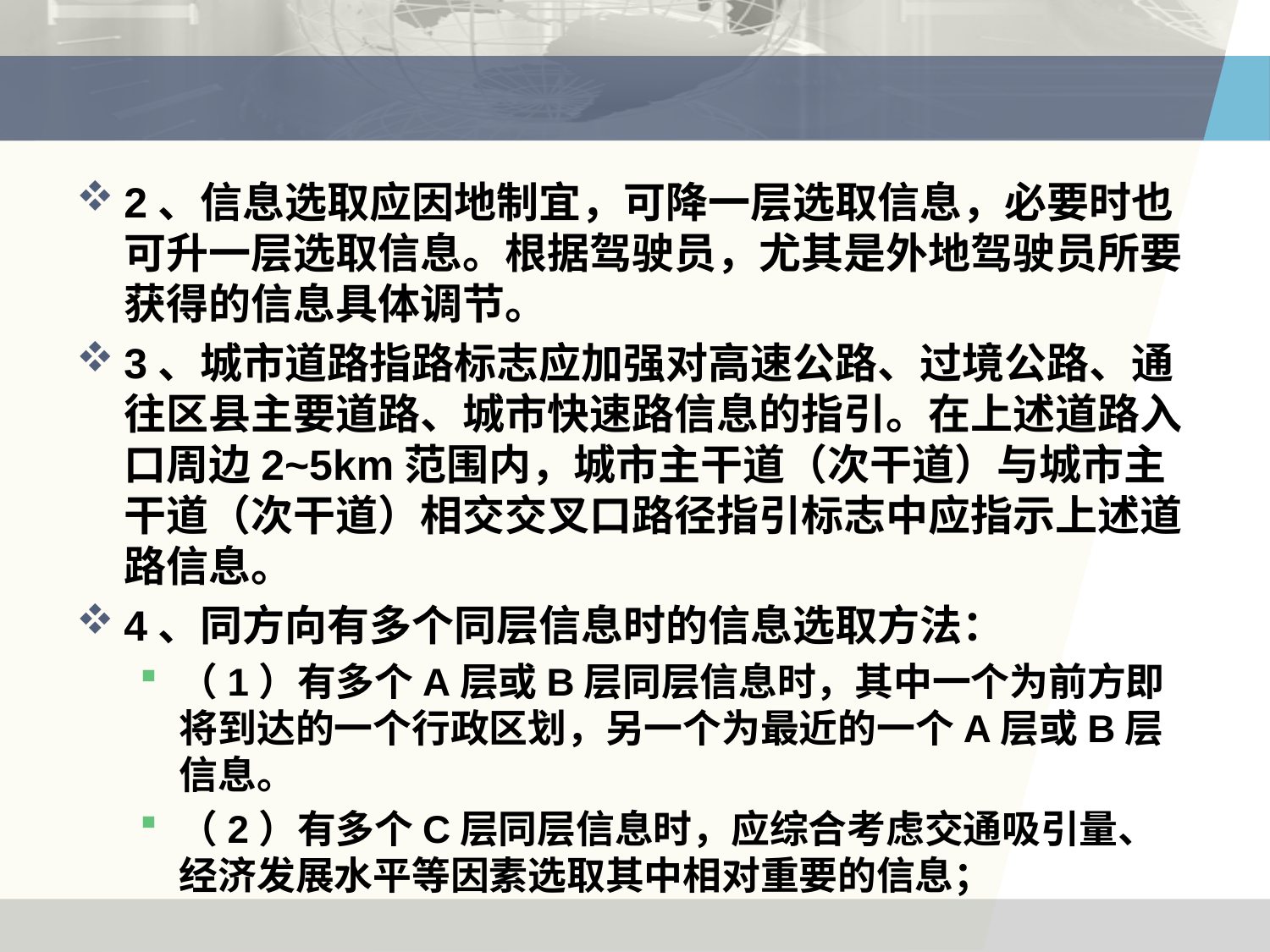

#
2、信息选取应因地制宜，可降一层选取信息，必要时也可升一层选取信息。根据驾驶员，尤其是外地驾驶员所要获得的信息具体调节。
3、城市道路指路标志应加强对高速公路、过境公路、通往区县主要道路、城市快速路信息的指引。在上述道路入口周边2~5km范围内，城市主干道（次干道）与城市主干道（次干道）相交交叉口路径指引标志中应指示上述道路信息。
4、同方向有多个同层信息时的信息选取方法：
（1）有多个A层或B层同层信息时，其中一个为前方即将到达的一个行政区划，另一个为最近的一个A层或B层信息。
（2）有多个C层同层信息时，应综合考虑交通吸引量、经济发展水平等因素选取其中相对重要的信息；